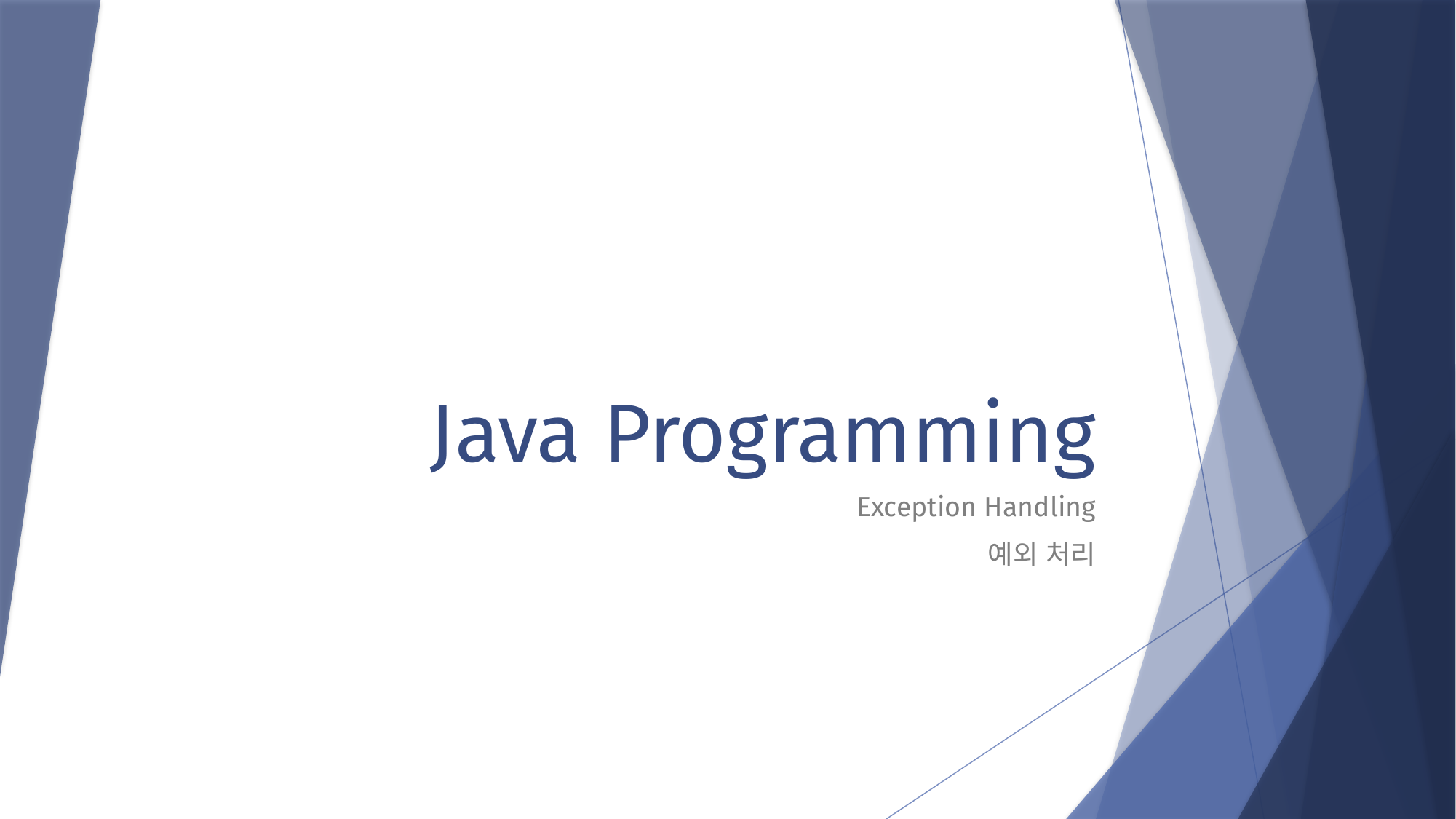

# Java Programming
Exception Handling
예외 처리